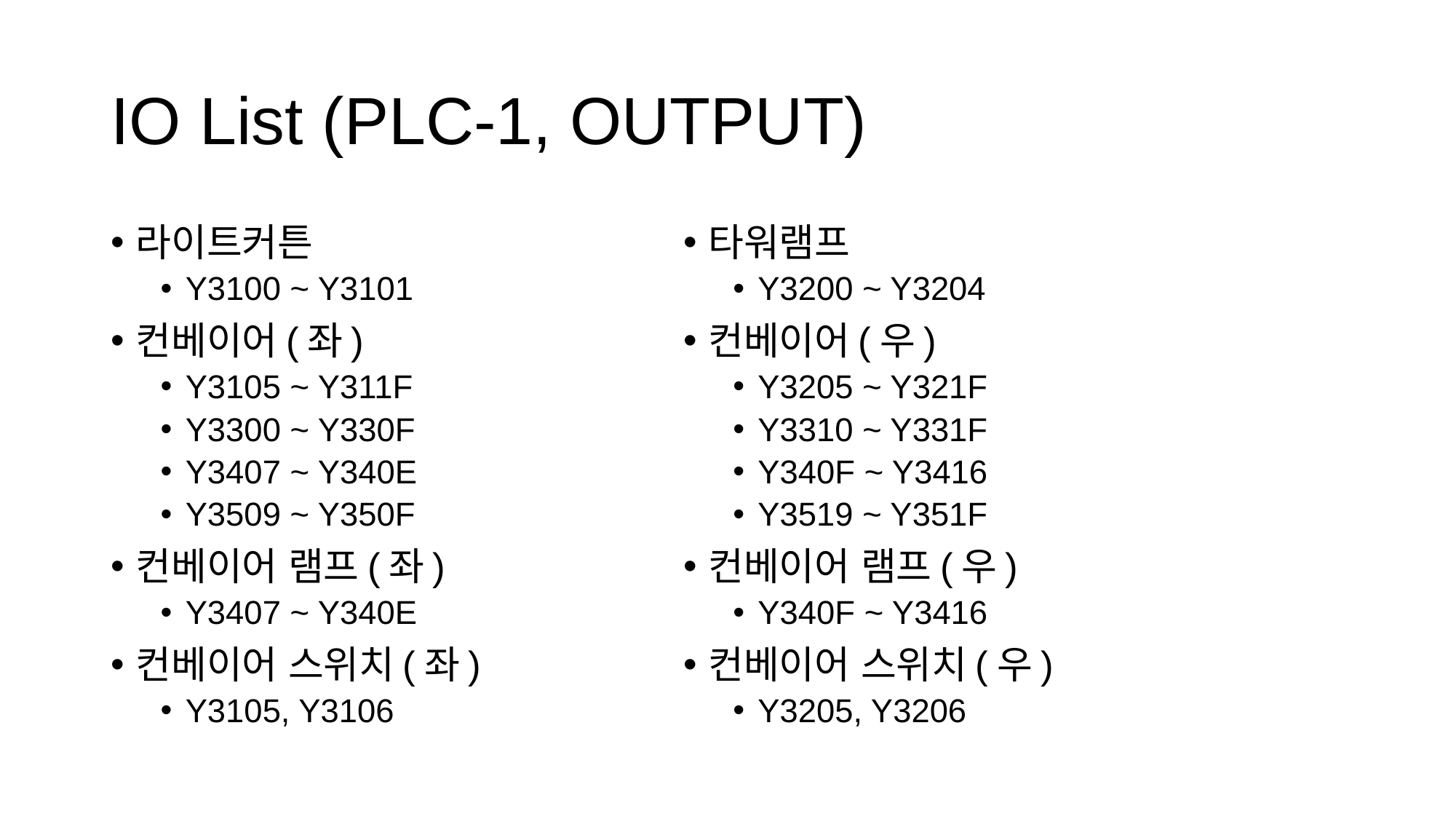

# IO List (PLC-1, OUTPUT)
라이트커튼
Y3100 ~ Y3101
컨베이어(좌)
Y3105 ~ Y311F
Y3300 ~ Y330F
Y3407 ~ Y340E
Y3509 ~ Y350F
컨베이어 램프(좌)
Y3407 ~ Y340E
컨베이어 스위치(좌)
Y3105, Y3106
타워램프
Y3200 ~ Y3204
컨베이어(우)
Y3205 ~ Y321F
Y3310 ~ Y331F
Y340F ~ Y3416
Y3519 ~ Y351F
컨베이어 램프(우)
Y340F ~ Y3416
컨베이어 스위치(우)
Y3205, Y3206